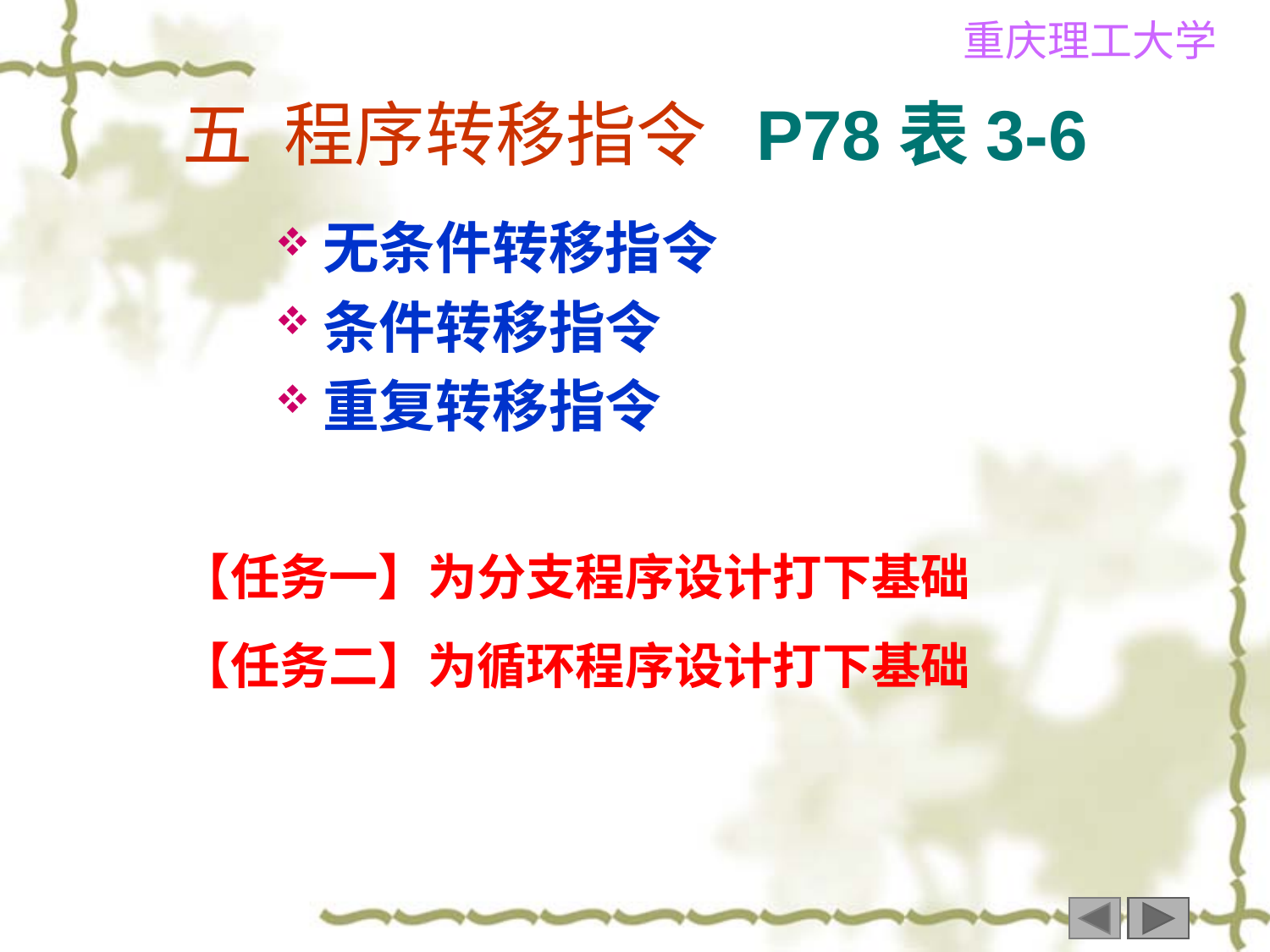

# 五  程序转移指令  P78表3-6
无条件转移指令
条件转移指令
重复转移指令

【任务一】为分支程序设计打下基础
【任务二】为循环程序设计打下基础